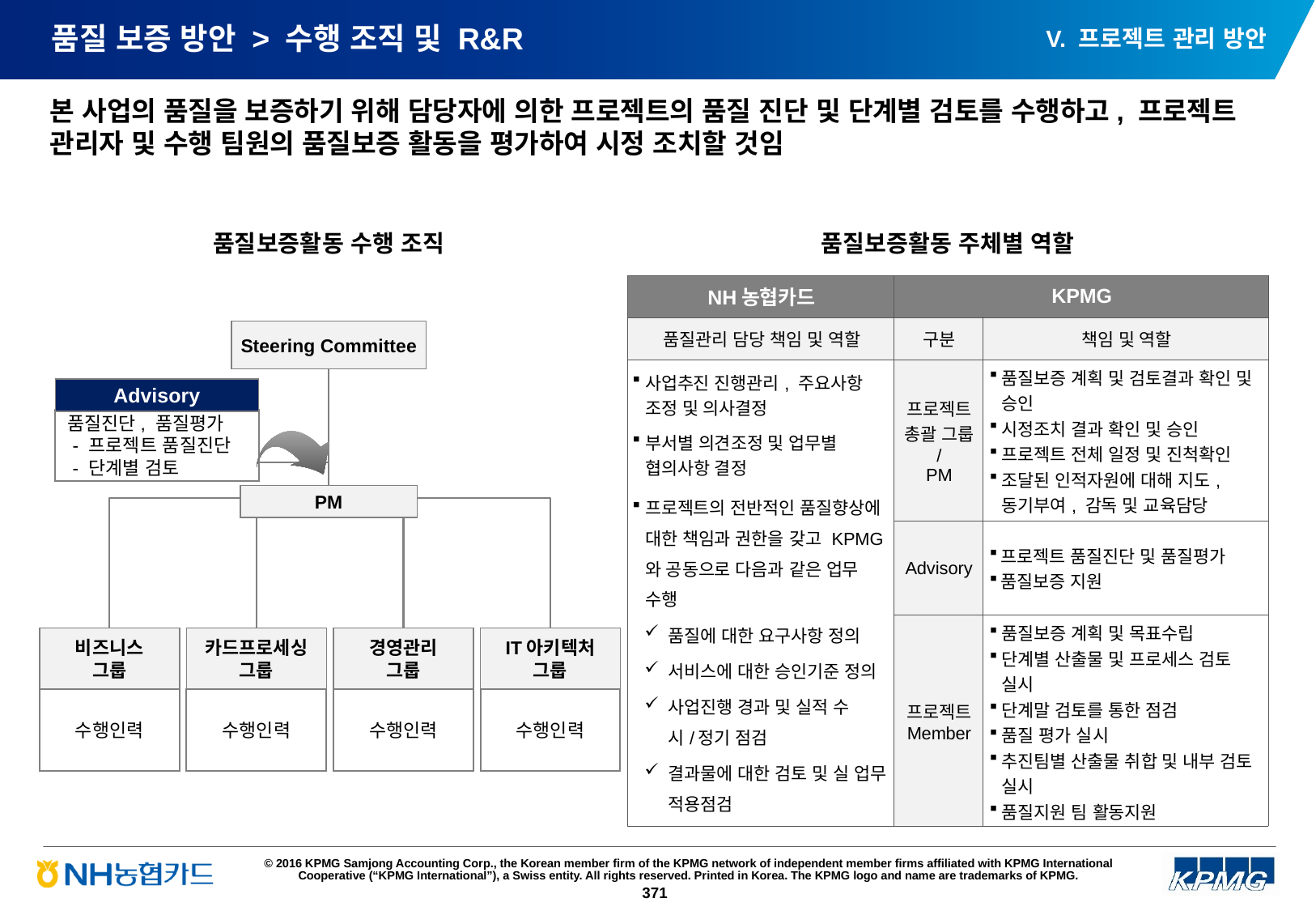

V. 프로젝트 관리 방안
# 품질 보증 방안 > 수행 조직 및 R&R
본 사업의 품질을 보증하기 위해 담당자에 의한 프로젝트의 품질 진단 및 단계별 검토를 수행하고, 프로젝트 관리자 및 수행 팀원의 품질보증 활동을 평가하여 시정 조치할 것임
품질보증활동 수행 조직
품질보증활동 주체별 역할
| NH농협카드 | KPMG |  |
| --- | --- | --- |
| 품질관리 담당 책임 및 역할 | 구분 | 책임 및 역할 |
| 사업추진 진행관리, 주요사항 조정 및 의사결정 부서별 의견조정 및 업무별 협의사항 결정 프로젝트의 전반적인 품질향상에 대한 책임과 권한을 갖고 KPMG와 공동으로 다음과 같은 업무 수행 품질에 대한 요구사항 정의 서비스에 대한 승인기준 정의 사업진행 경과 및 실적 수시/정기 점검 결과물에 대한 검토 및 실 업무 적용점검 | 프로젝트 총괄 그룹 / PM | 품질보증 계획 및 검토결과 확인 및 승인 시정조치 결과 확인 및 승인 프로젝트 전체 일정 및 진척확인 조달된 인적자원에 대해 지도, 동기부여, 감독 및 교육담당 |
|  | Advisory | 프로젝트 품질진단 및 품질평가 품질보증 지원 |
|  | 프로젝트 Member | 품질보증 계획 및 목표수립 단계별 산출물 및 프로세스 검토 실시 단계말 검토를 통한 점검 품질 평가 실시 추진팀별 산출물 취합 및 내부 검토 실시 품질지원 팀 활동지원 |
Steering Committee
Advisory
품질진단, 품질평가
 - 프로젝트 품질진단
 - 단계별 검토

PM
비즈니스
그룹
카드프로세싱
그룹
경영관리
그룹
IT아키텍처
그룹
수행인력
수행인력
수행인력
수행인력